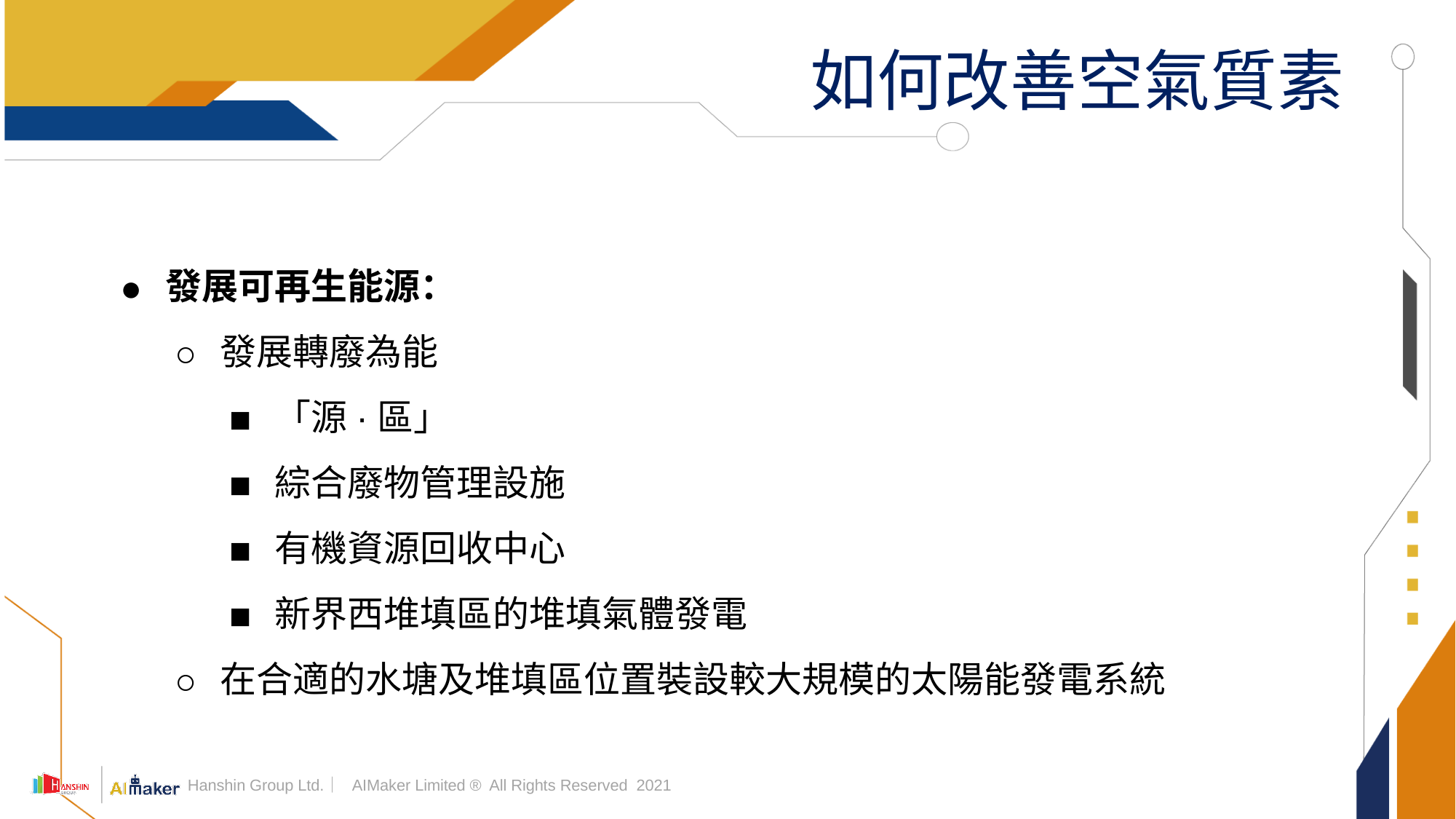

# 如何改善空氣質素
發展可再生能源：
發展轉廢為能
「源·區」
綜合廢物管理設施
有機資源回收中心
新界西堆填區的堆填氣體發電
在合適的水塘及堆填區位置裝設較大規模的太陽能發電系統